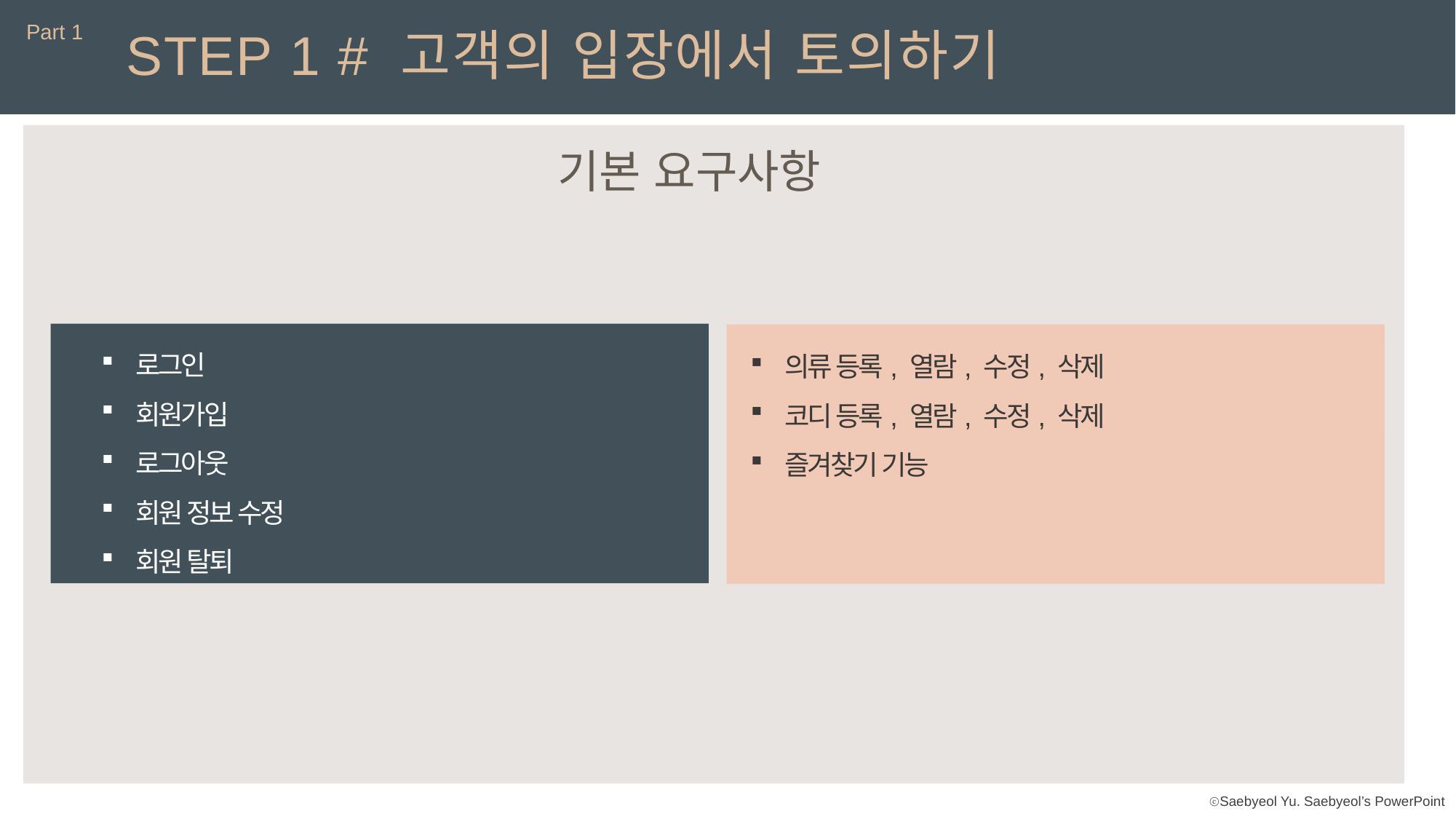

Part 1
STEP 1 # 고객의 입장에서 토의하기

기본 요구사항

로그인
회원가입
로그아웃
회원 정보 수정
회원 탈퇴

의류 등록, 열람, 수정, 삭제
코디 등록, 열람, 수정, 삭제
즐겨찾기 기능

시스템 로그인
개인정보 관리